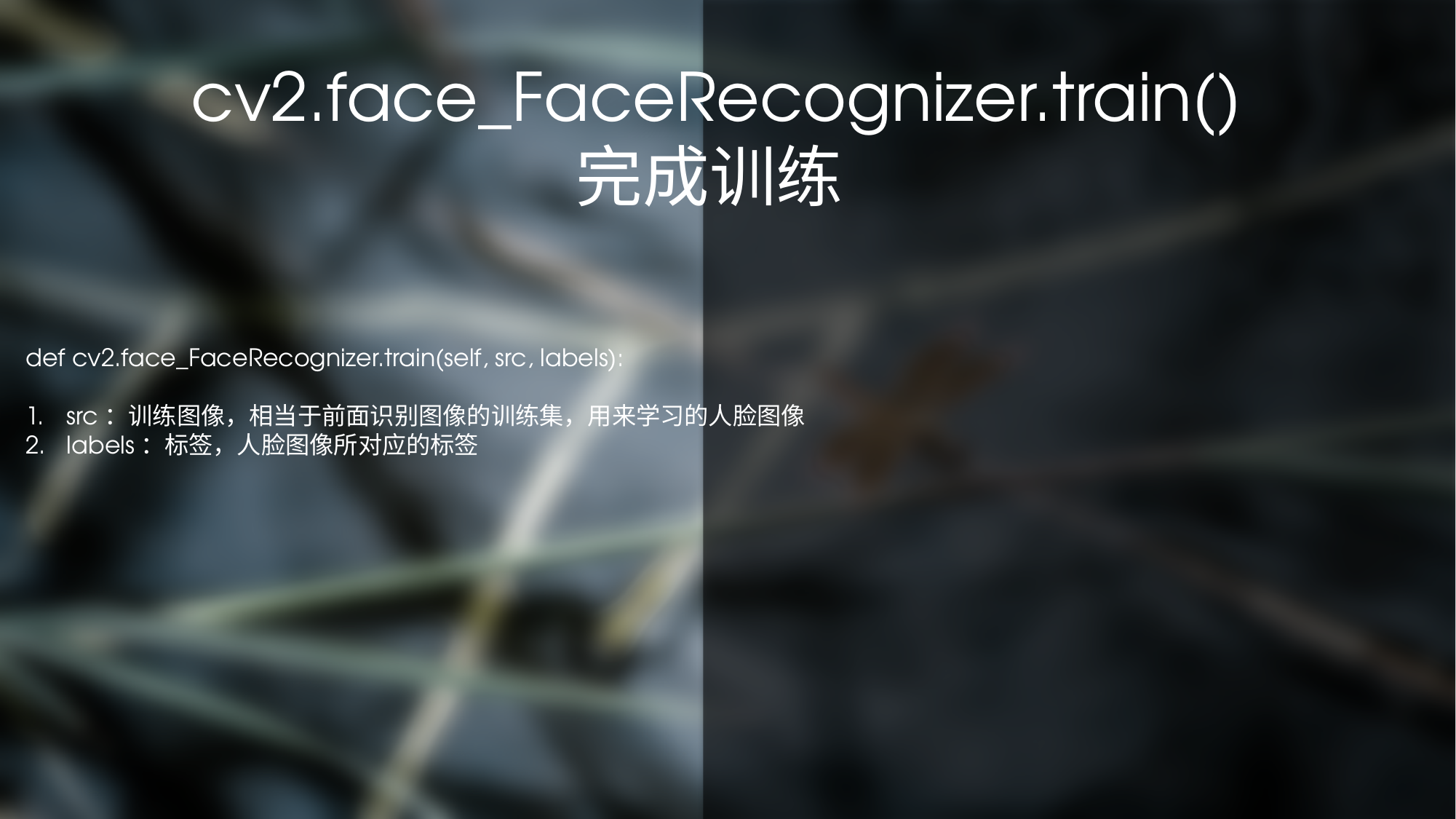

cv2.face_FaceRecognizer.train()
完成训练
def cv2.face_FaceRecognizer.train(self, src, labels):

src：训练图像，相当于前面识别图像的训练集，用来学习的人脸图像
labels：标签，人脸图像所对应的标签